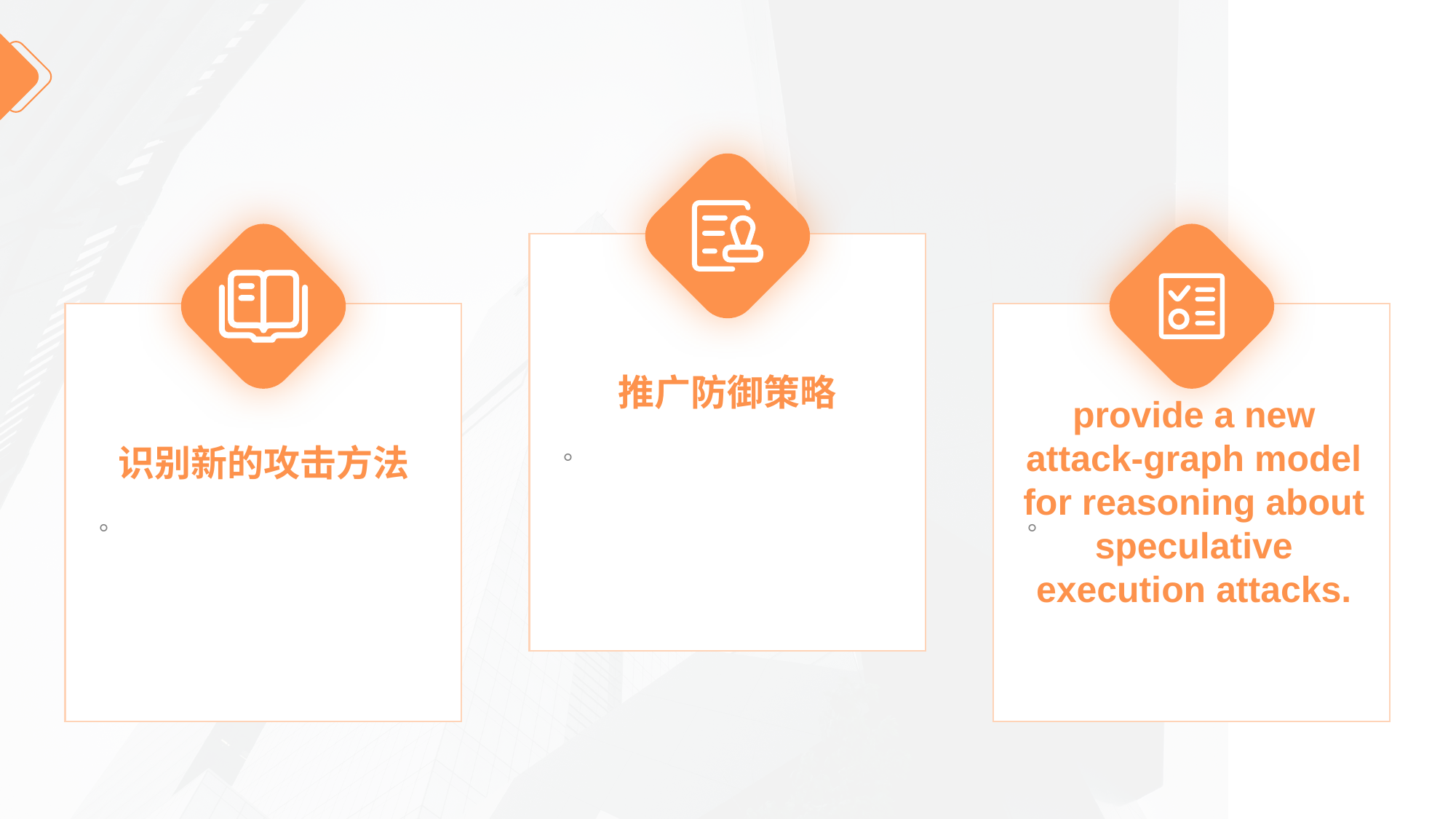

推广防御策略
provide a new attack-graph model for reasoning about speculative execution attacks.
。
识别新的攻击方法
。
。